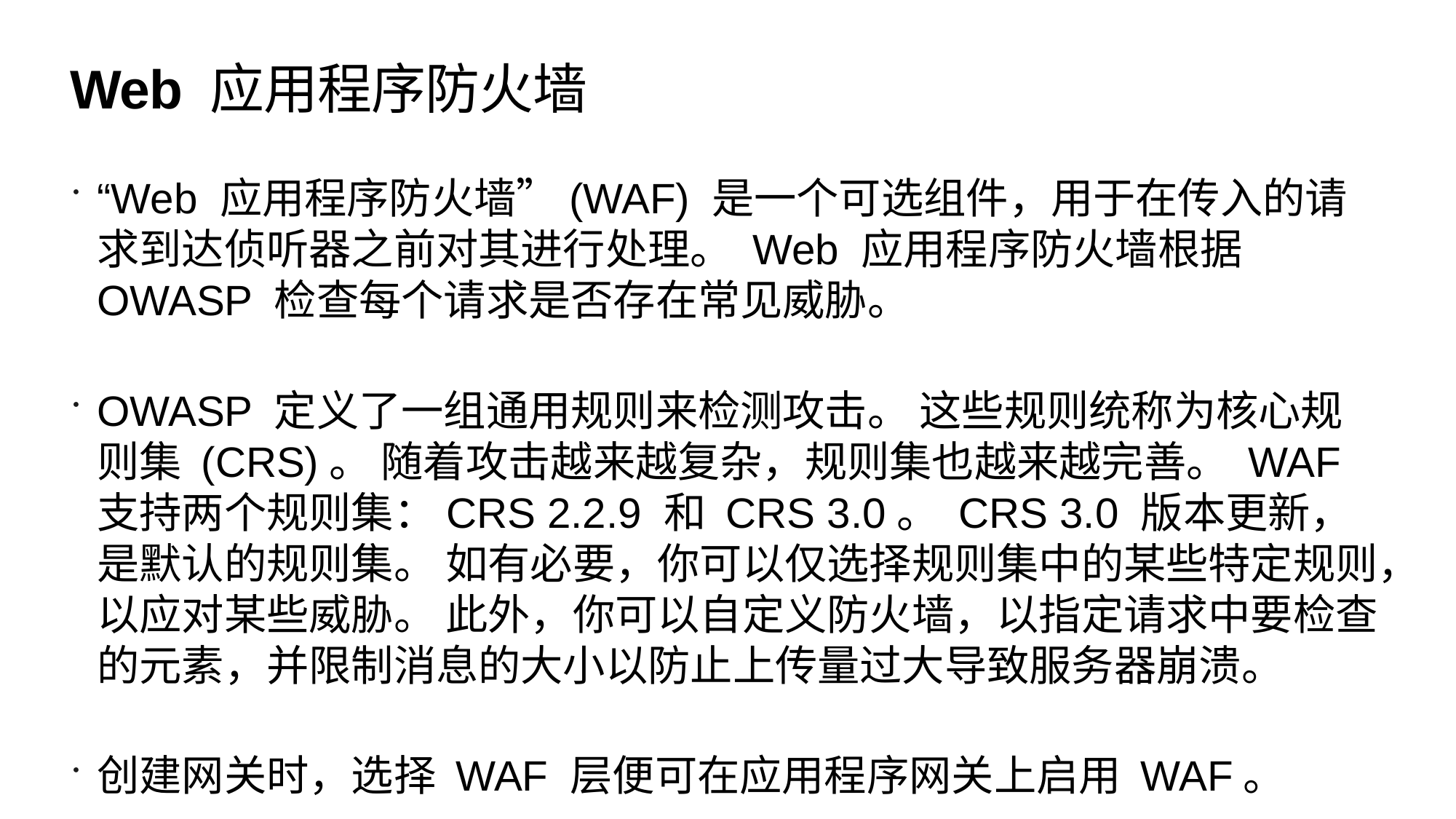

# Web 应用程序防火墙
“Web 应用程序防火墙”(WAF) 是一个可选组件，用于在传入的请求到达侦听器之前对其进行处理。 Web 应用程序防火墙根据OWASP 检查每个请求是否存在常见威胁。

OWASP 定义了一组通用规则来检测攻击。 这些规则统称为核心规则集 (CRS)。 随着攻击越来越复杂，规则集也越来越完善。 WAF 支持两个规则集：CRS 2.2.9 和 CRS 3.0。 CRS 3.0 版本更新，是默认的规则集。 如有必要，你可以仅选择规则集中的某些特定规则，以应对某些威胁。 此外，你可以自定义防火墙，以指定请求中要检查的元素，并限制消息的大小以防止上传量过大导致服务器崩溃。

创建网关时，选择 WAF 层便可在应用程序网关上启用 WAF。